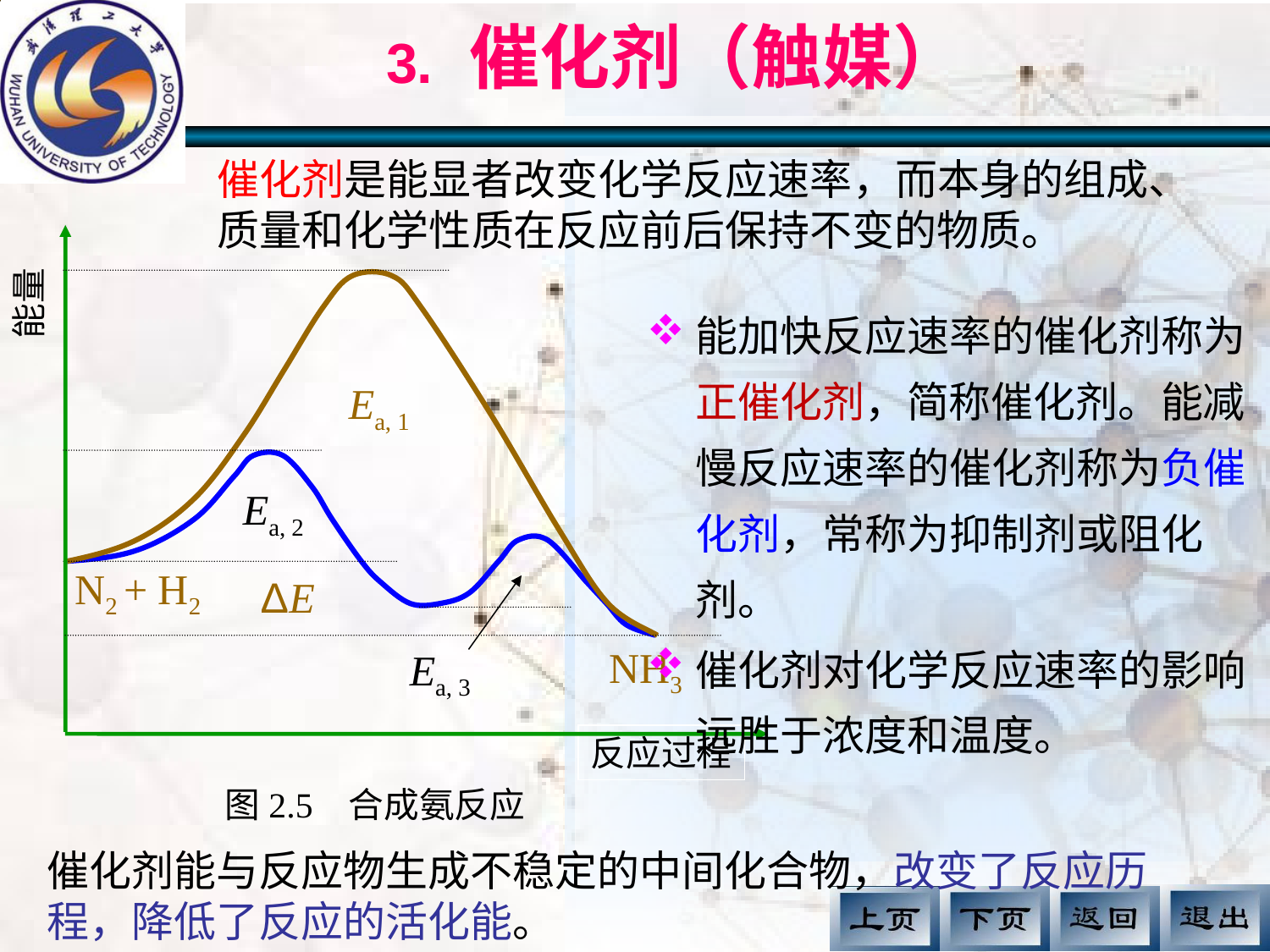

# 3. 催化剂（触媒）
催化剂是能显者改变化学反应速率，而本身的组成、质量和化学性质在反应前后保持不变的物质。

能量
能加快反应速率的催化剂称为正催化剂，简称催化剂。能减慢反应速率的催化剂称为负催化剂，常称为抑制剂或阻化剂。
催化剂对化学反应速率的影响远胜于浓度和温度。
Ea, 1

Ea, 2

N2 + H2

ΔE

NH3

Ea, 3
反应过程

图2.5   合成氨反应
催化剂能与反应物生成不稳定的中间化合物，改变了反应历程，降低了反应的活化能。